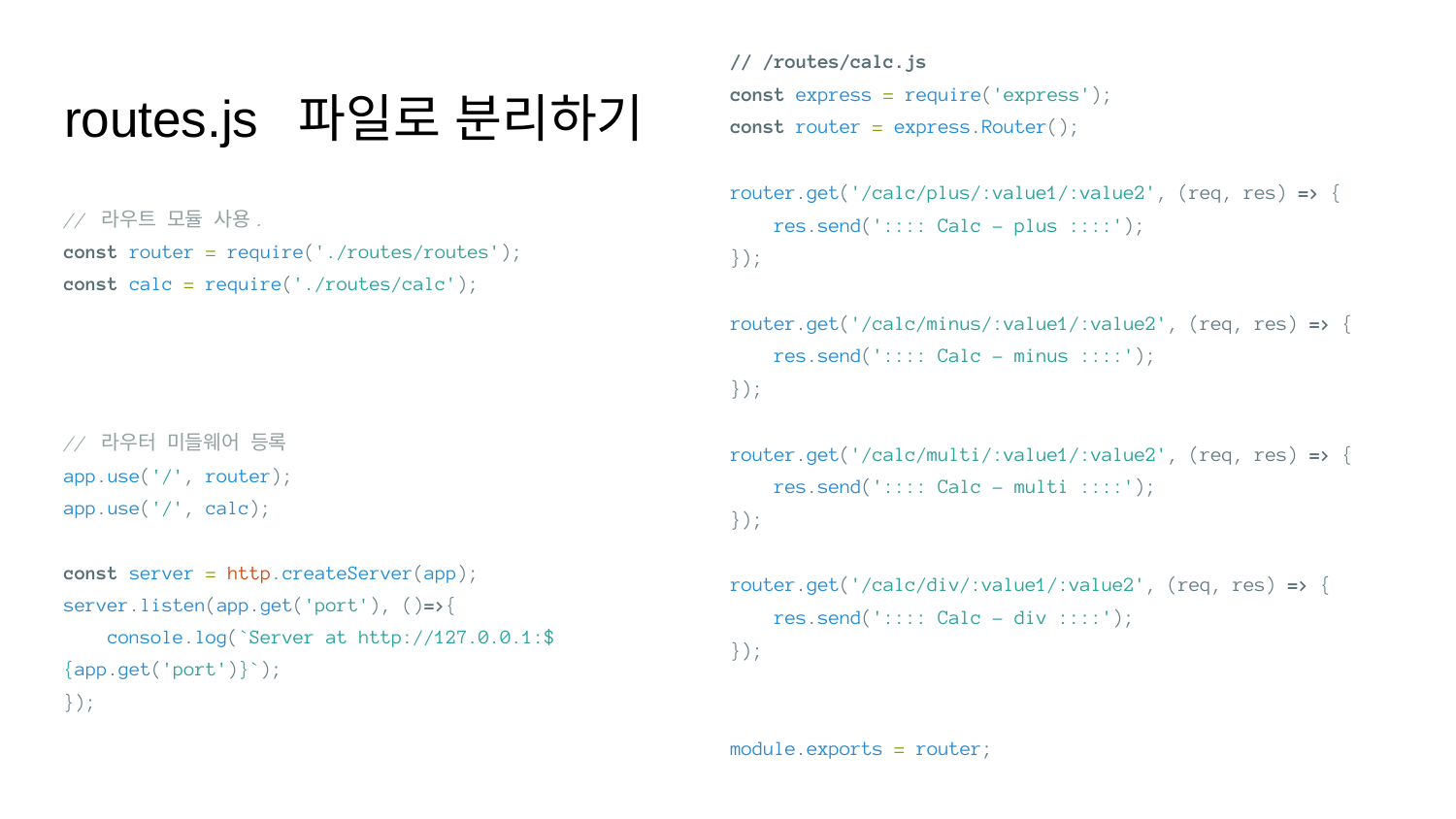

// /routes/calc.js
const express = require('express');
const router = express.Router();

router.get('/calc/plus/:value1/:value2', (req, res) => {
    res.send(':::: Calc - plus ::::');
});

router.get('/calc/minus/:value1/:value2', (req, res) => {
    res.send(':::: Calc - minus ::::');
});

router.get('/calc/multi/:value1/:value2', (req, res) => {
    res.send(':::: Calc - multi ::::');
});

router.get('/calc/div/:value1/:value2', (req, res) => {
    res.send(':::: Calc - div ::::');
});

module.exports = router;
# routes.js  파일로 분리하기
// 라우트 모듈 사용.
const router = require('./routes/routes');
const calc = require('./routes/calc');

// 라우터 미들웨어 등록
app.use('/', router);
app.use('/', calc);

const server = http.createServer(app);
server.listen(app.get('port'), ()=>{
    console.log(`Server at http://127.0.0.1:${app.get('port')}`);
});